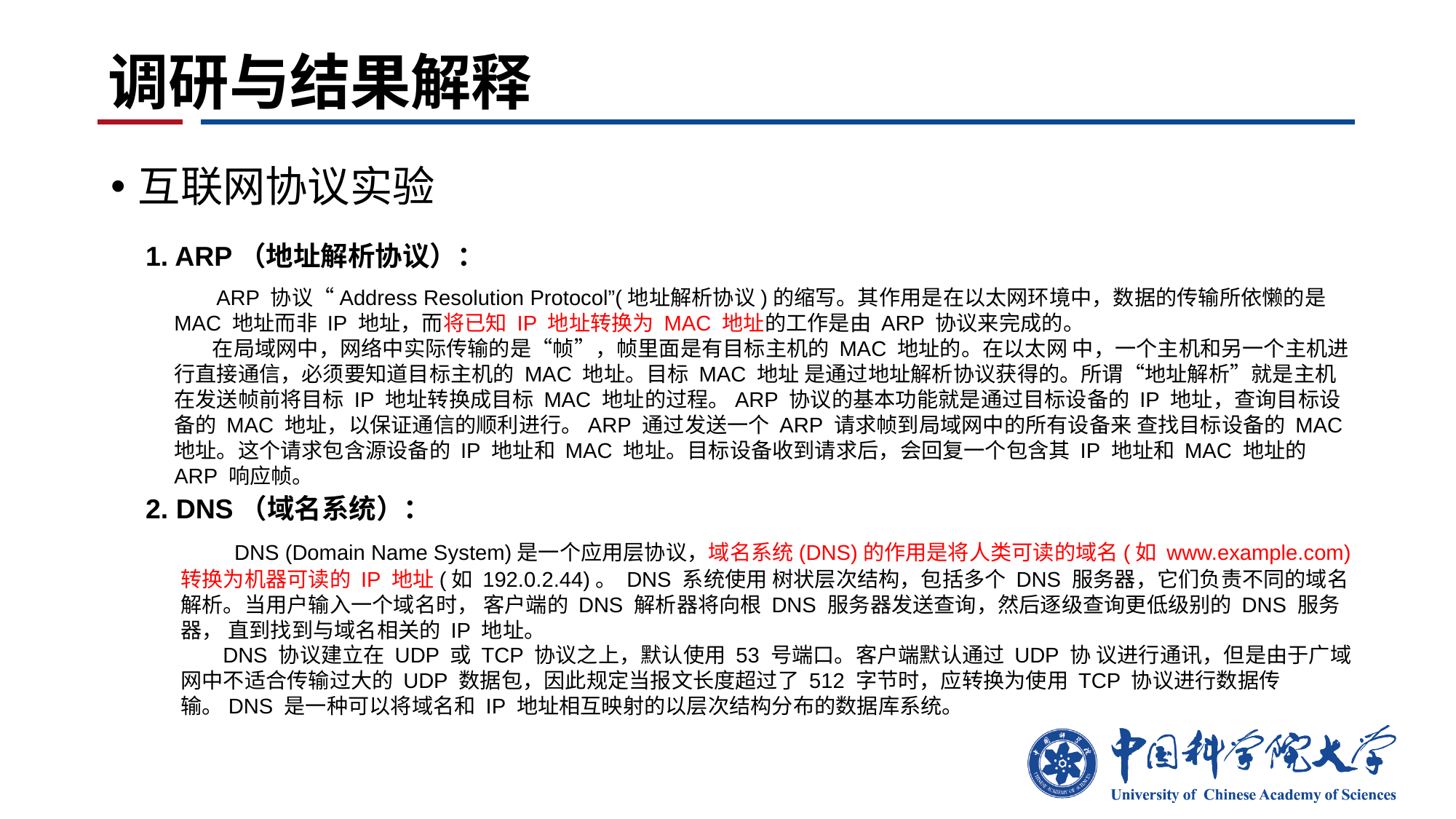

# 调研与结果解释
互联网协议实验

1. ARP（地址解析协议）：
       ARP 协议“Address Resolution Protocol”(地址解析协议)的缩写。其作用是在以太网环境中，数据的传输所依懒的是 MAC 地址而非 IP 地址，而将已知 IP 地址转换为 MAC 地址的工作是由 ARP 协议来完成的。
       在局域网中，网络中实际传输的是“帧”，帧里面是有目标主机的 MAC 地址的。在以太网 中，一个主机和另一个主机进行直接通信，必须要知道目标主机的 MAC 地址。目标 MAC 地址 是通过地址解析协议获得的。所谓“地址解析”就是主机在发送帧前将目标 IP 地址转换成目标 MAC 地址的过程。ARP 协议的基本功能就是通过目标设备的 IP 地址，查询目标设备的 MAC 地址，以保证通信的顺利进行。ARP 通过发送一个 ARP 请求帧到局域网中的所有设备来 查找目标设备的 MAC 地址。这个请求包含源设备的 IP 地址和 MAC 地址。目标设备收到请求后，会回复一个包含其 IP 地址和 MAC 地址的 ARP 响应帧。
2. DNS（域名系统）：
       DNS (Domain Name System)是一个应用层协议，域名系统(DNS)的作用是将人类可读的域名(如 www.example.com)转换为机器可读的 IP 地址(如 192.0.2.44)。 DNS 系统使用 树状层次结构，包括多个 DNS 服务器，它们负责不同的域名解析。当用户输入一个域名时， 客户端的 DNS 解析器将向根 DNS 服务器发送查询，然后逐级查询更低级别的 DNS 服务器， 直到找到与域名相关的 IP 地址。
       DNS 协议建立在 UDP 或 TCP 协议之上，默认使用 53 号端口。客户端默认通过 UDP 协 议进行通讯，但是由于广域网中不适合传输过大的 UDP 数据包，因此规定当报文长度超过了 512 字节时，应转换为使用 TCP 协议进行数据传输。DNS 是一种可以将域名和 IP 地址相互映射的以层次结构分布的数据库系统。